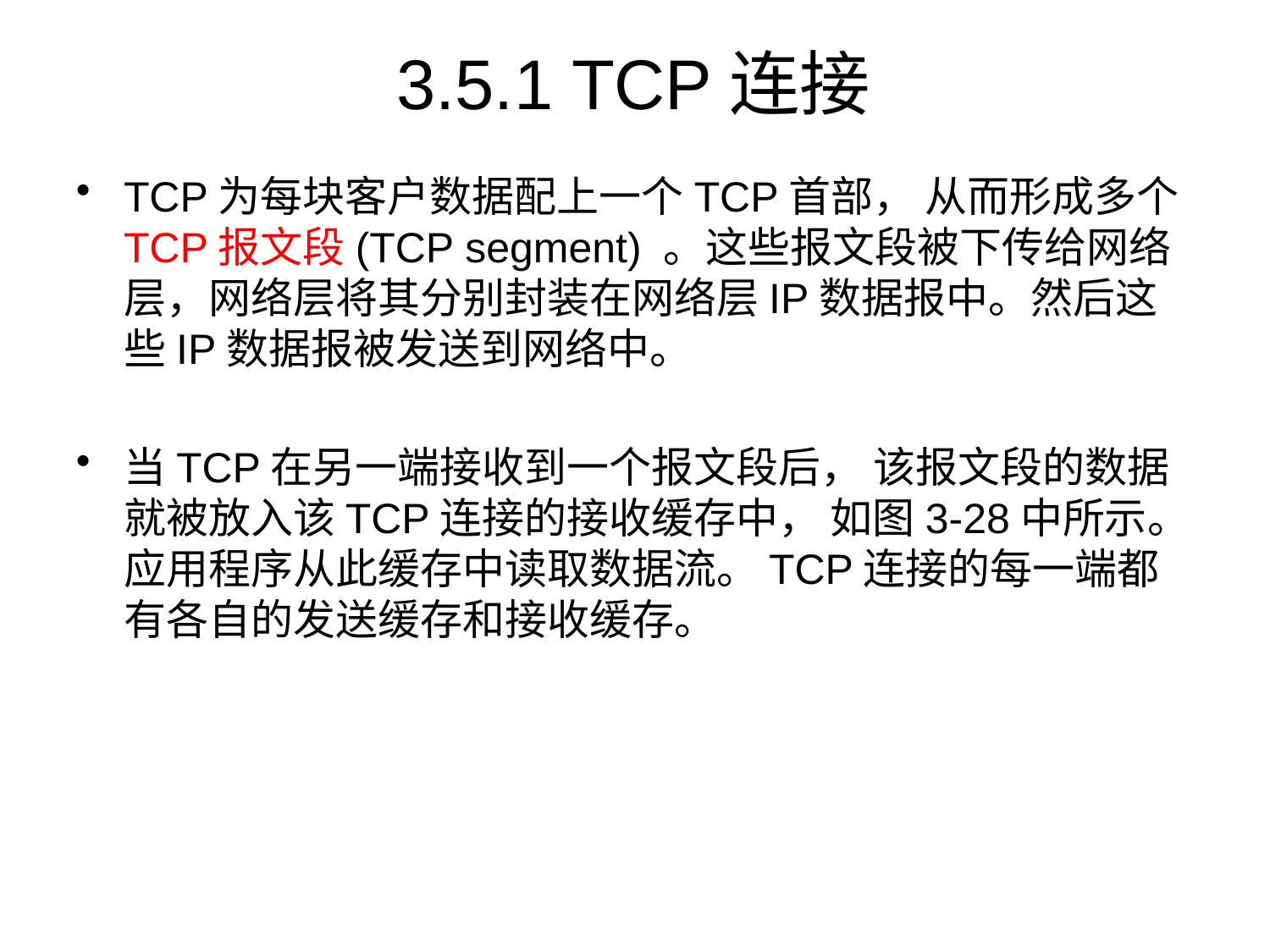

# 3.5.1 TCP连接
TCP为每块客户数据配上一个TCP首部， 从而形成多个TCP报文段(TCP segment) 。这些报文段被下传给网络层，网络层将其分别封装在网络层IP数据报中。然后这些IP数据报被发送到网络中。

当TCP在另一端接收到一个报文段后， 该报文段的数据就被放入该TCP连接的接收缓存中， 如图3-28中所示。应用程序从此缓存中读取数据流。TCP连接的每一端都有各自的发送缓存和接收缓存。